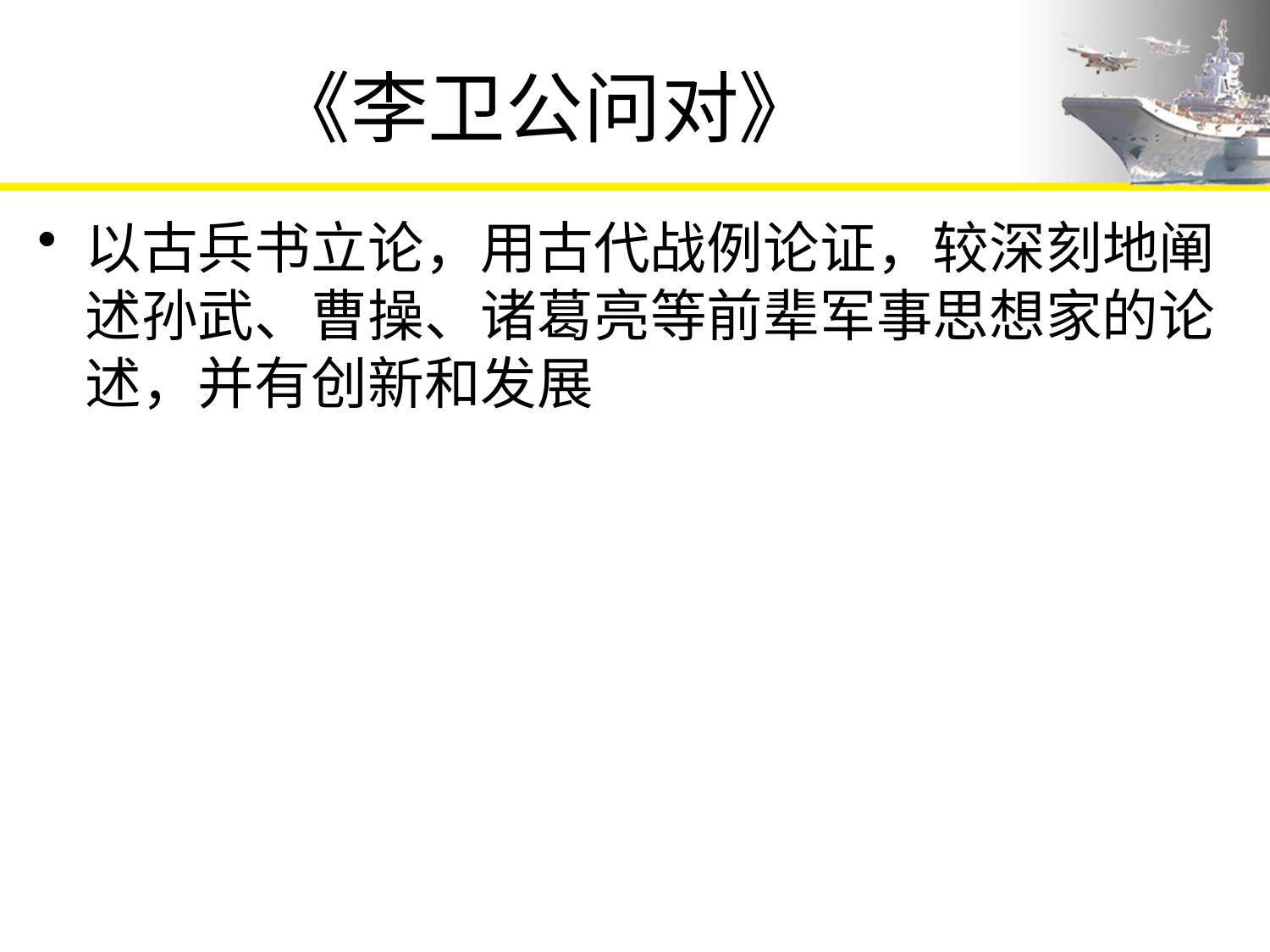

# 《李卫公问对》
以古兵书立论，用古代战例论证，较深刻地阐述孙武、曹操、诸葛亮等前辈军事思想家的论述，并有创新和发展